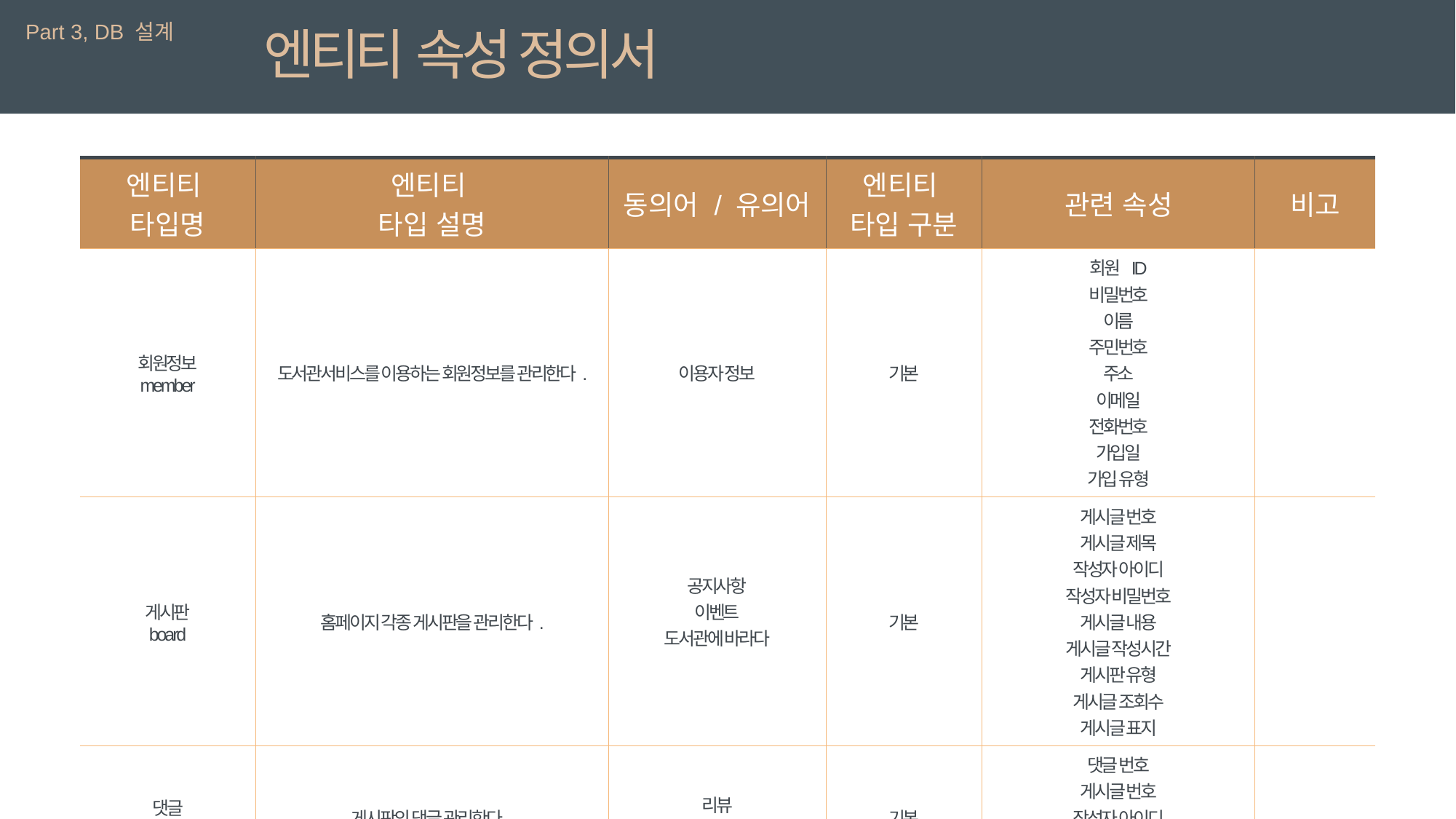

Part 3, DB 설계
엔티티 속성 정의서
| 엔티티 타입명 | 엔티티 타입 설명 | 동의어 / 유의어 | 엔티티 타입 구분 | 관련 속성 | 비고 |
| --- | --- | --- | --- | --- | --- |
| 회원정보 member | 도서관서비스를 이용하는 회원정보를 관리한다. | 이용자 정보 | 기본 | 회원 ID 비밀번호 이름 주민번호 주소 이메일 전화번호 가입일 가입 유형 |  |
| 게시판 board | 홈페이지 각종 게시판을 관리한다. | 공지사항 이벤트 도서관에 바라다 | 기본 | 게시글 번호 게시글 제목 작성자 아이디 작성자 비밀번호 게시글 내용 게시글 작성시간 게시판 유형 게시글 조회수 게시글 표지 |  |
| 댓글 review | 게시판의 댓글 관리한다. | 리뷰 덧글 | 기본 | 댓글 번호 게시글 번호 작성자 아이디 댓글 내용 댓글 작성 시간 |  |